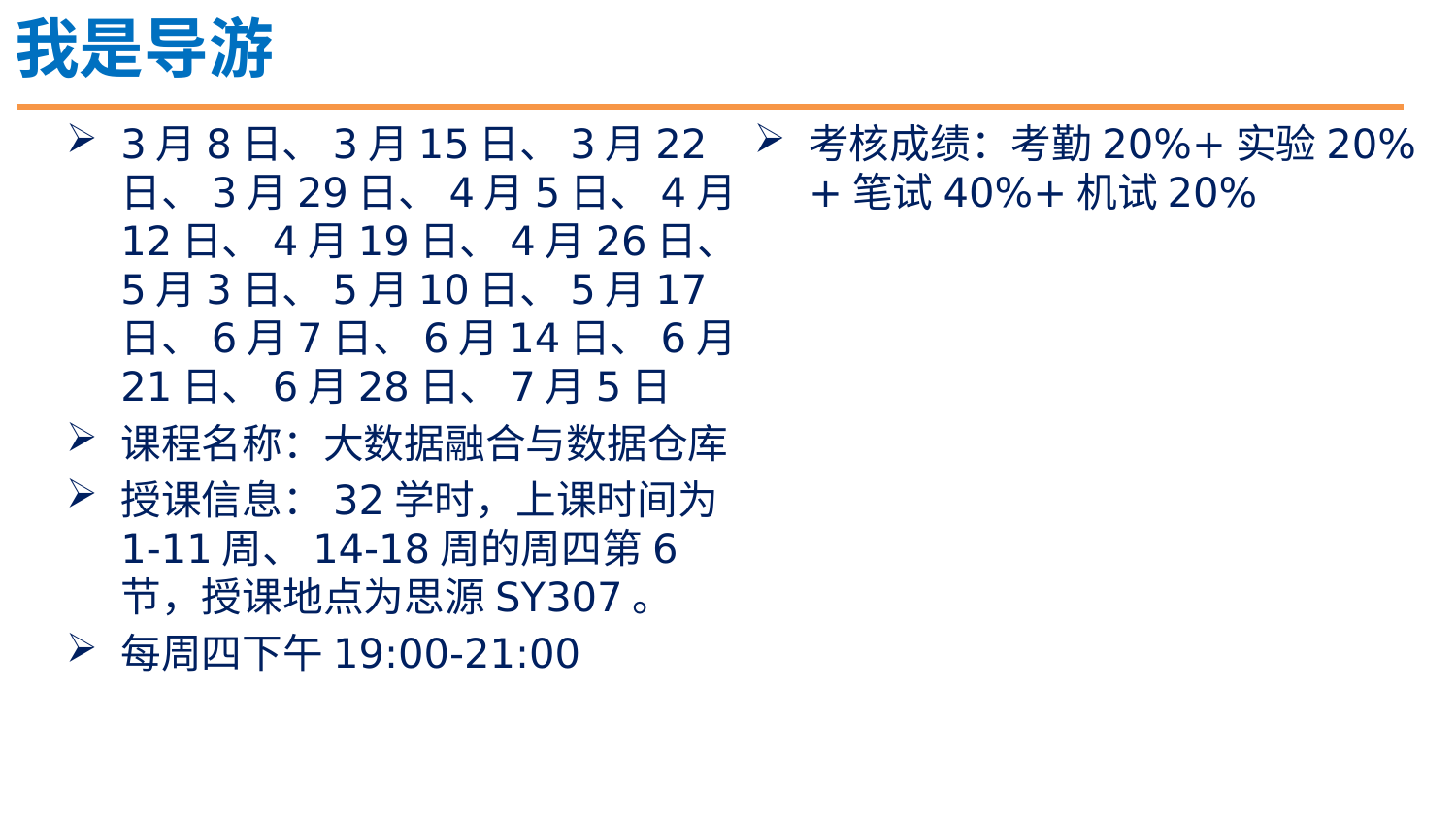

我是导游
3月8日、3月15日、3月22日、3月29日、4月5日、4月12日、4月19日、4月26日、5月3日、5月10日、5月17日、6月7日、6月14日、6月21日、6月28日、7月5日
课程名称：大数据融合与数据仓库
授课信息：32学时，上课时间为1-11周、14-18周的周四第6节，授课地点为思源SY307。
每周四下午19:00-21:00
考核成绩：考勤20%+实验20%+笔试40%+机试20%